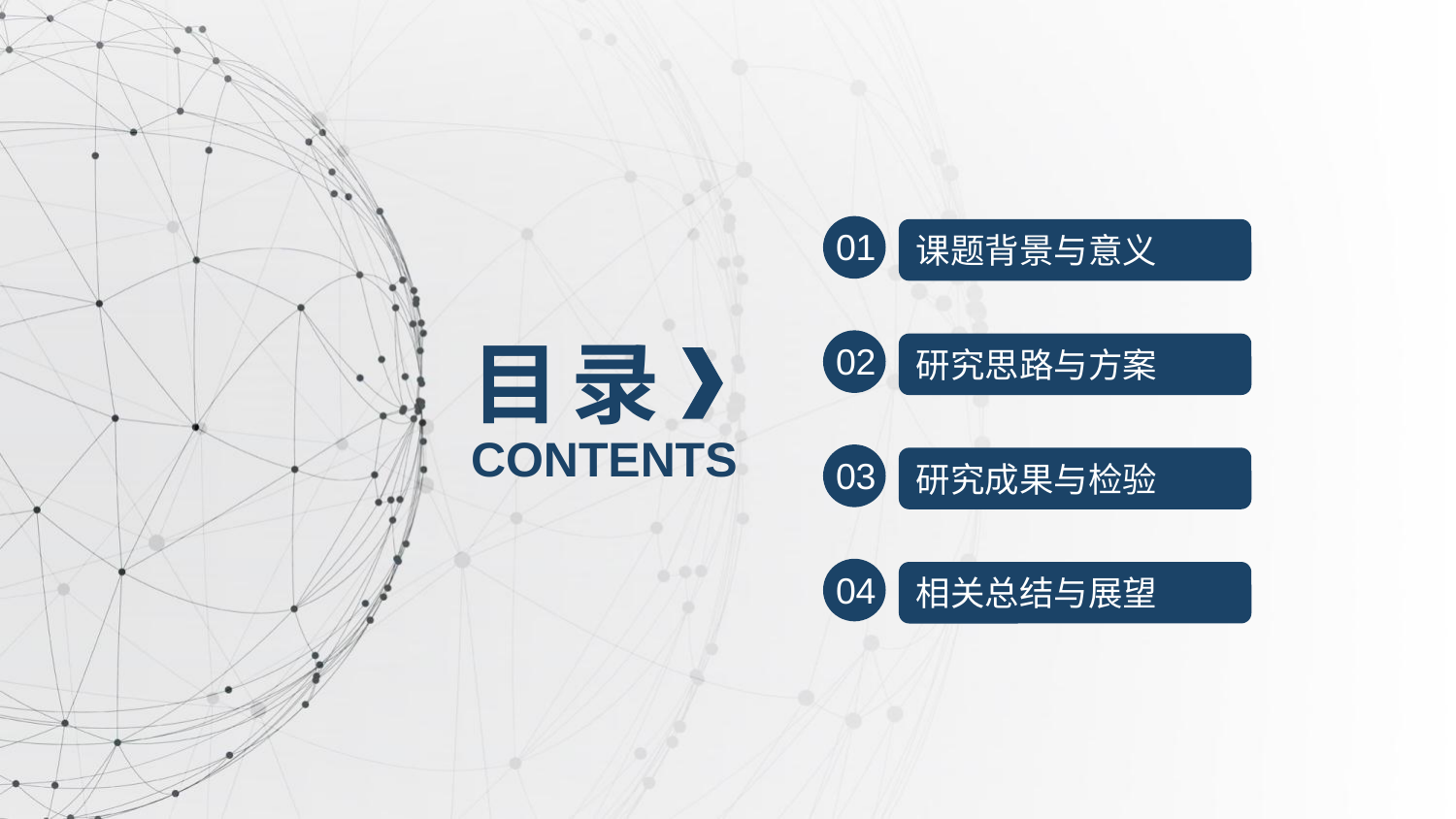

01
课题背景与意义
目 录

02
研究思路与方案

CONTENTS

03
研究成果与检验

04
相关总结与展望